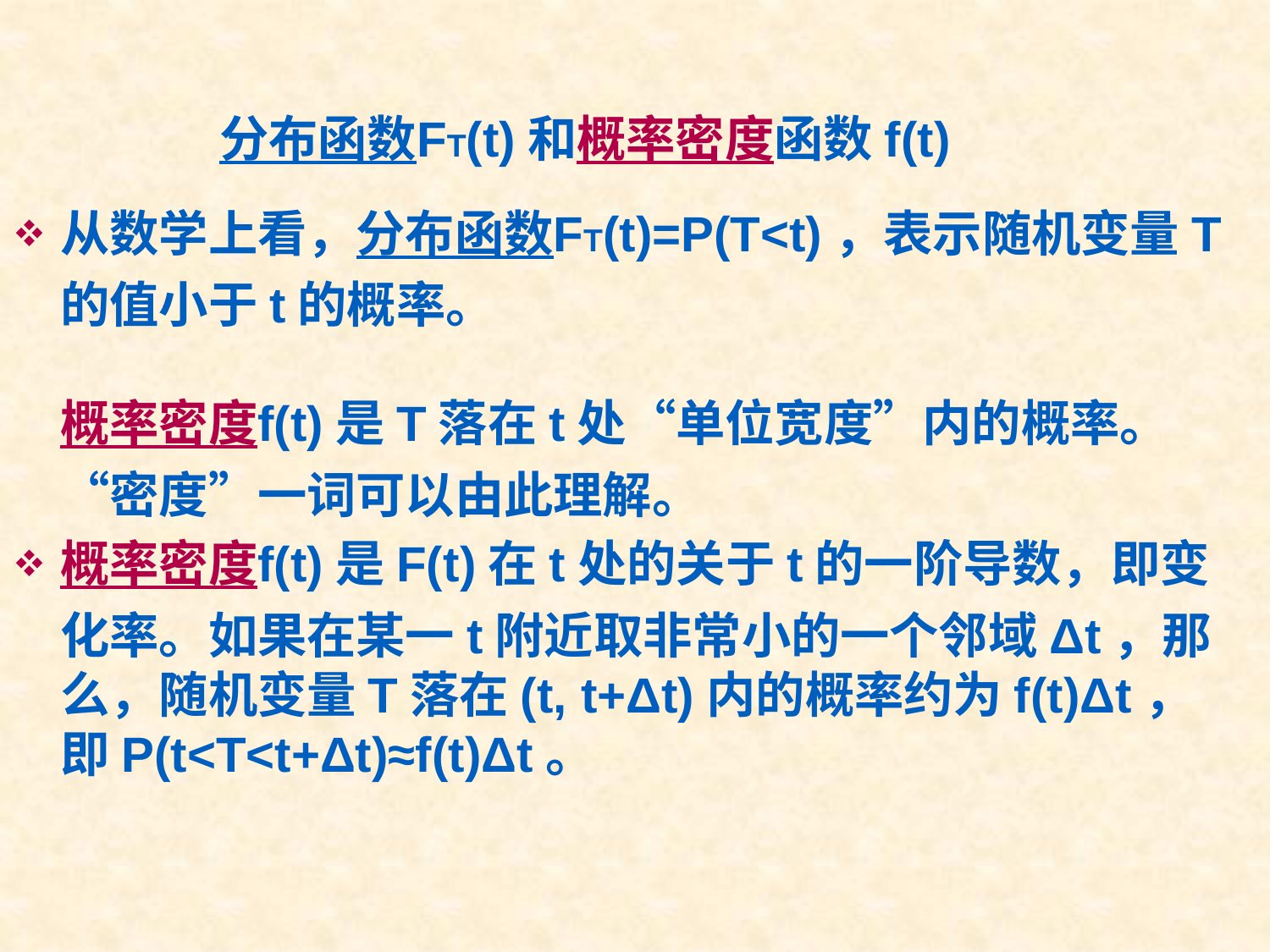

分布函数FT(t)和概率密度函数f(t)
从数学上看，分布函数FT(t)=P(T<t)，表示随机变量T的值小于t的概率。
概率密度f(t)是T落在t处“单位宽度”内的概率。“密度”一词可以由此理解。
概率密度f(t)是F(t)在t处的关于t的一阶导数，即变化率。如果在某一t附近取非常小的一个邻域Δt，那么，随机变量T落在(t, t+Δt)内的概率约为f(t)Δt，即P(t<T<t+Δt)≈f(t)Δt。